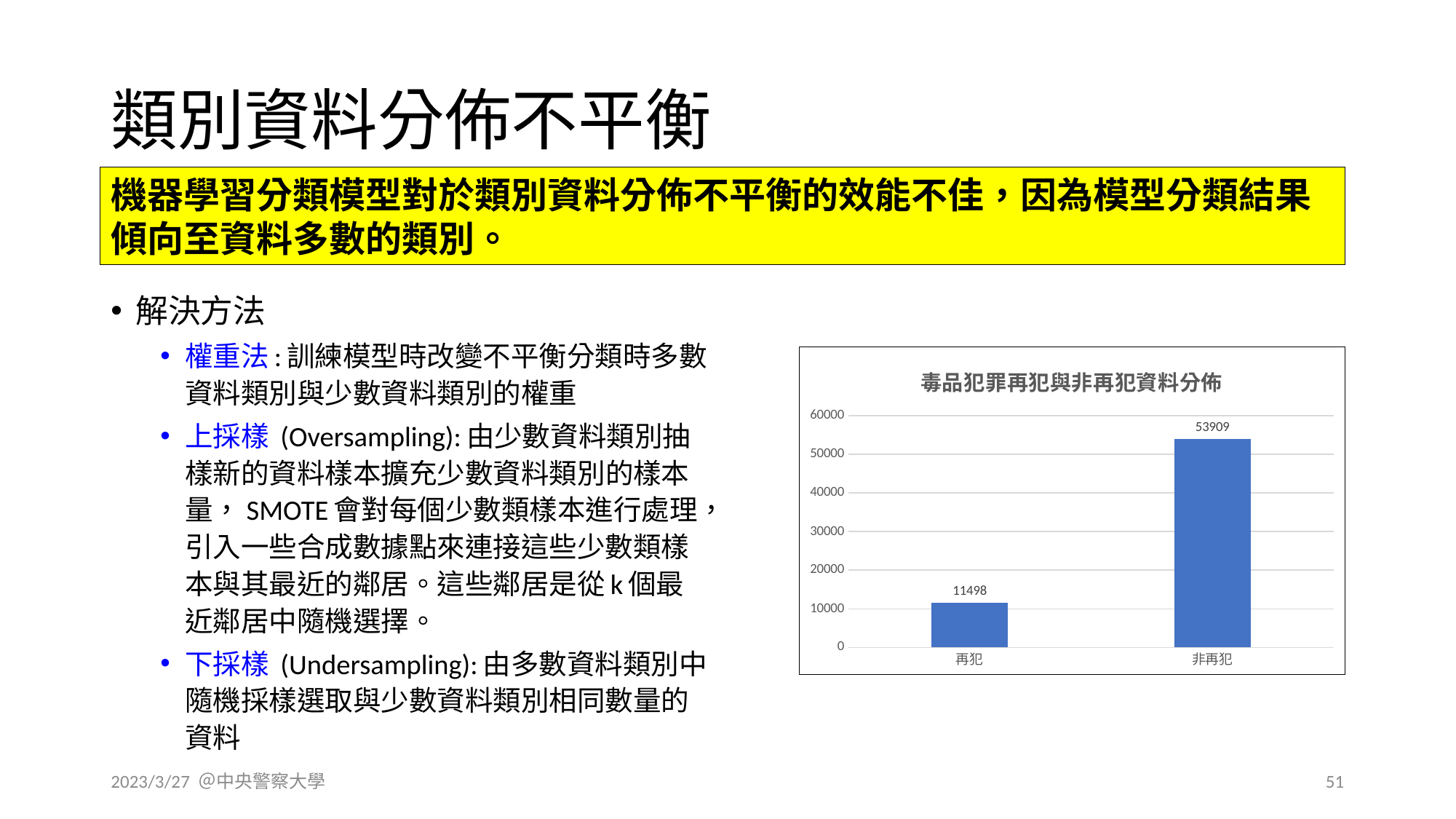

# 類別資料分佈不平衡
機器學習分類模型對於類別資料分佈不平衡的效能不佳，因為模型分類結果傾向至資料多數的類別。
解決方法
權重法:訓練模型時改變不平衡分類時多數資料類別與少數資料類別的權重
上採樣 (Oversampling):由少數資料類別抽樣新的資料樣本擴充少數資料類別的樣本量，SMOTE會對每個少數類樣本進行處理，引入一些合成數據點來連接這些少數類樣本與其最近的鄰居。這些鄰居是從k個最近鄰居中隨機選擇。
下採樣 (Undersampling):由多數資料類別中隨機採樣選取與少數資料類別相同數量的資料

### Chart: 毒品犯罪再犯與非再犯資料分佈

| Category |  |
|---|---|
| 再犯 | 11498.0 |
| 非再犯 | 53909.0 |
2023/3/27 ＠中央警察大學
51